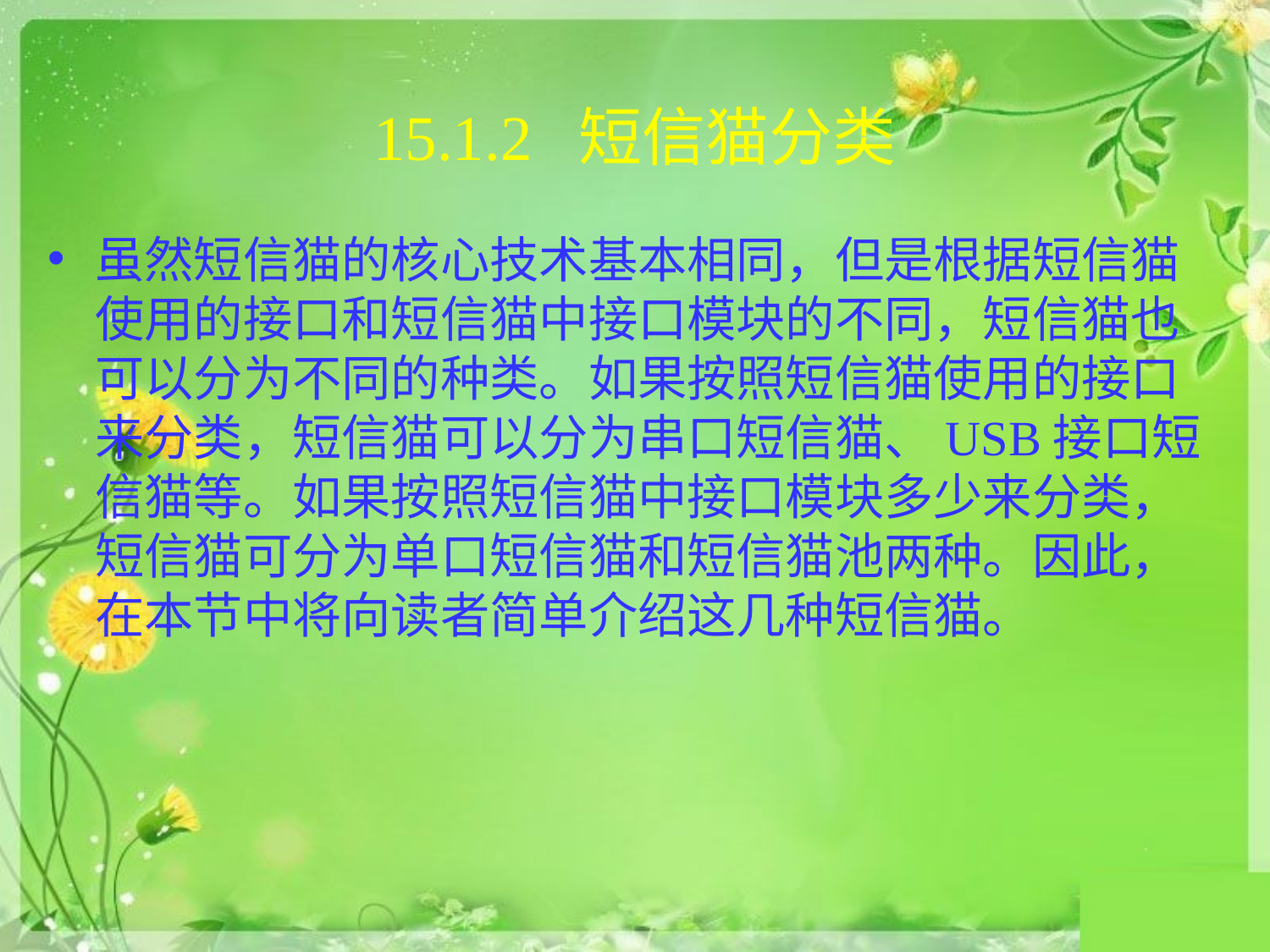

# 15.1.2  短信猫分类
虽然短信猫的核心技术基本相同，但是根据短信猫使用的接口和短信猫中接口模块的不同，短信猫也可以分为不同的种类。如果按照短信猫使用的接口来分类，短信猫可以分为串口短信猫、USB接口短信猫等。如果按照短信猫中接口模块多少来分类，短信猫可分为单口短信猫和短信猫池两种。因此，在本节中将向读者简单介绍这几种短信猫。